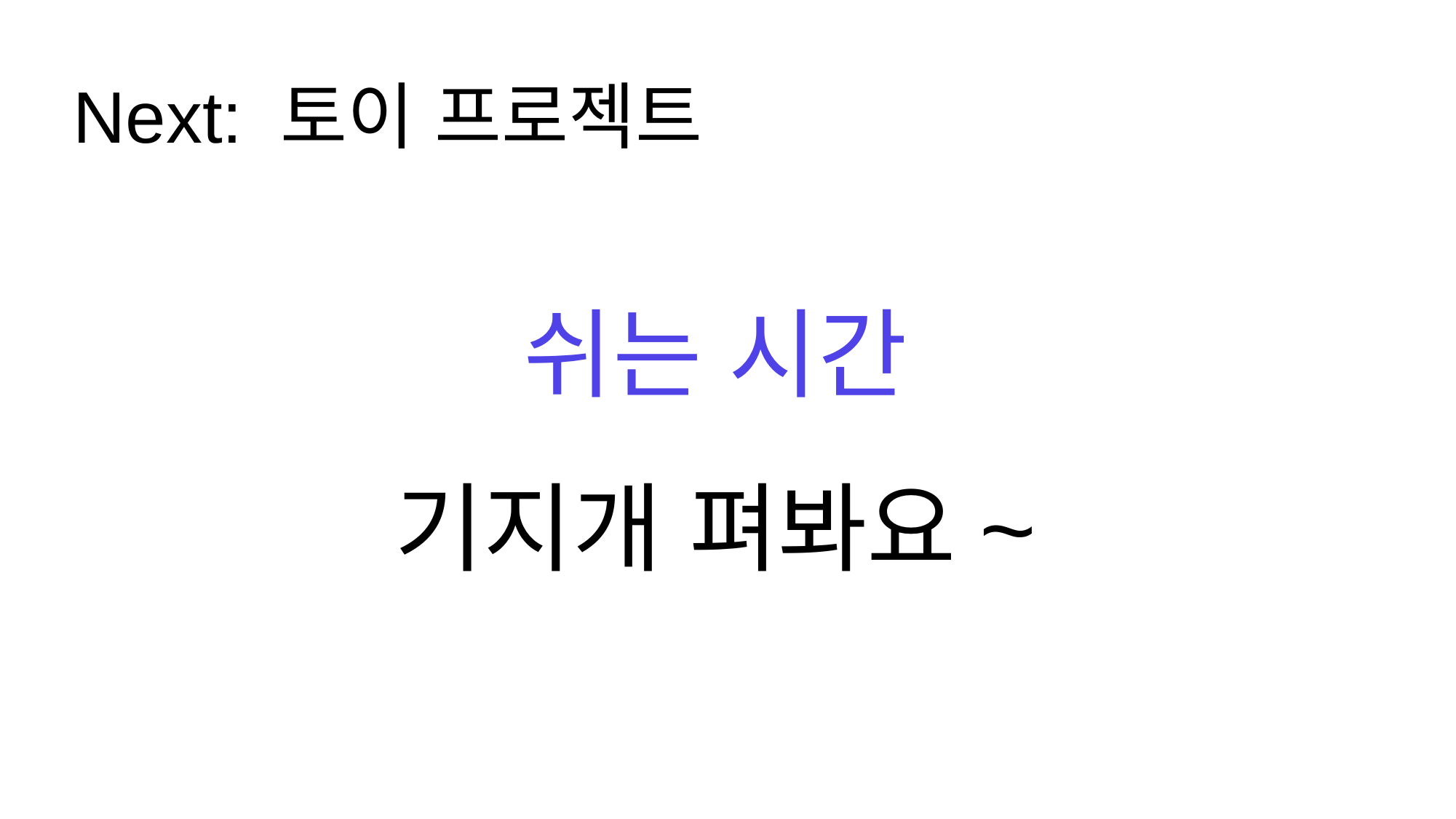

Next: 토이 프로젝트
쉬는 시간
기지개 펴봐요~